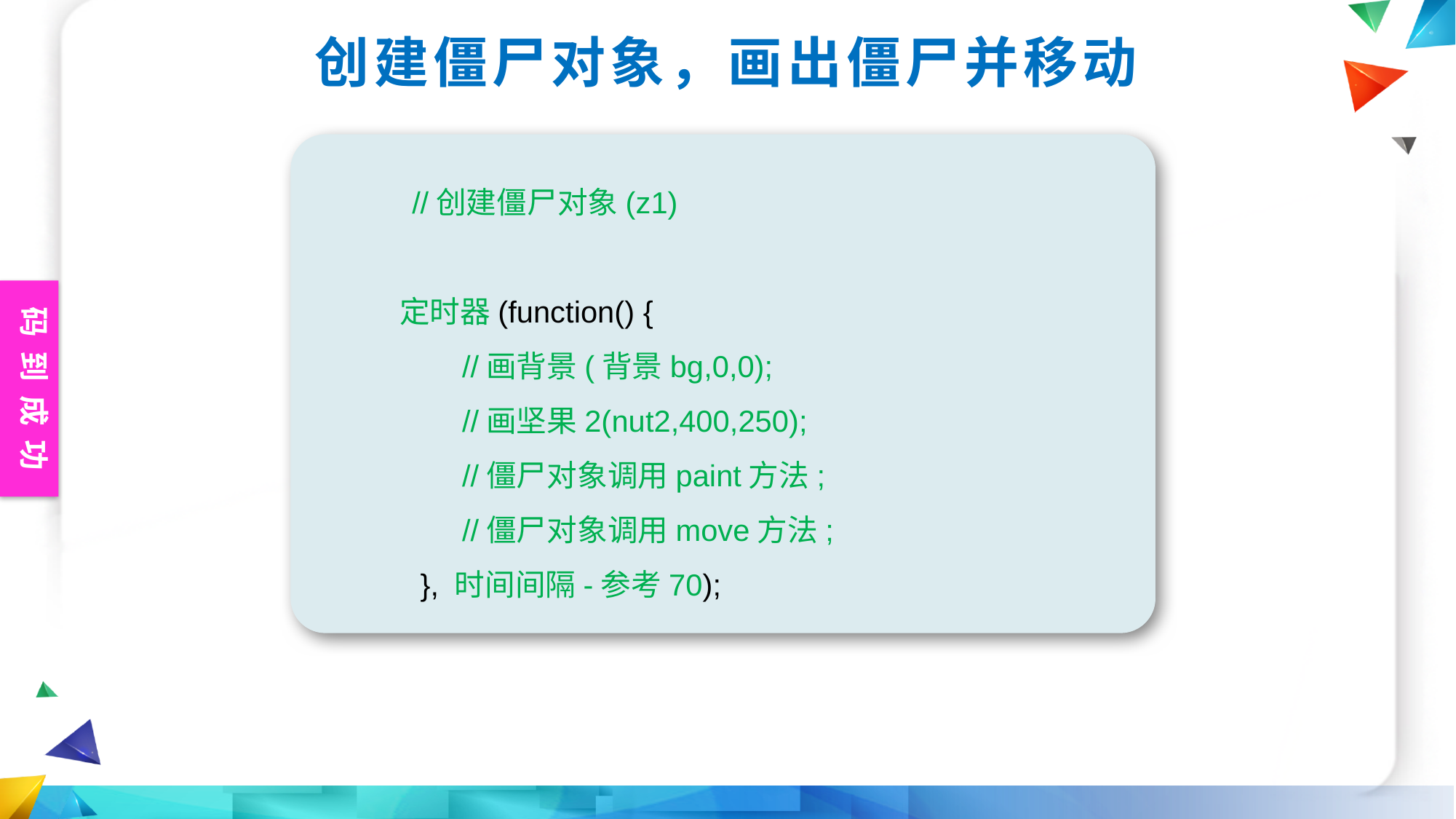

创建僵尸对象，画出僵尸并移动
            //创建僵尸对象(z1)

            定时器(function() {
                  //画背景(背景bg,0,0);
                  //画坚果2(nut2,400,250);
                  //僵尸对象调用paint方法;
                  //僵尸对象调用move方法;
             }, 时间间隔-参考70);